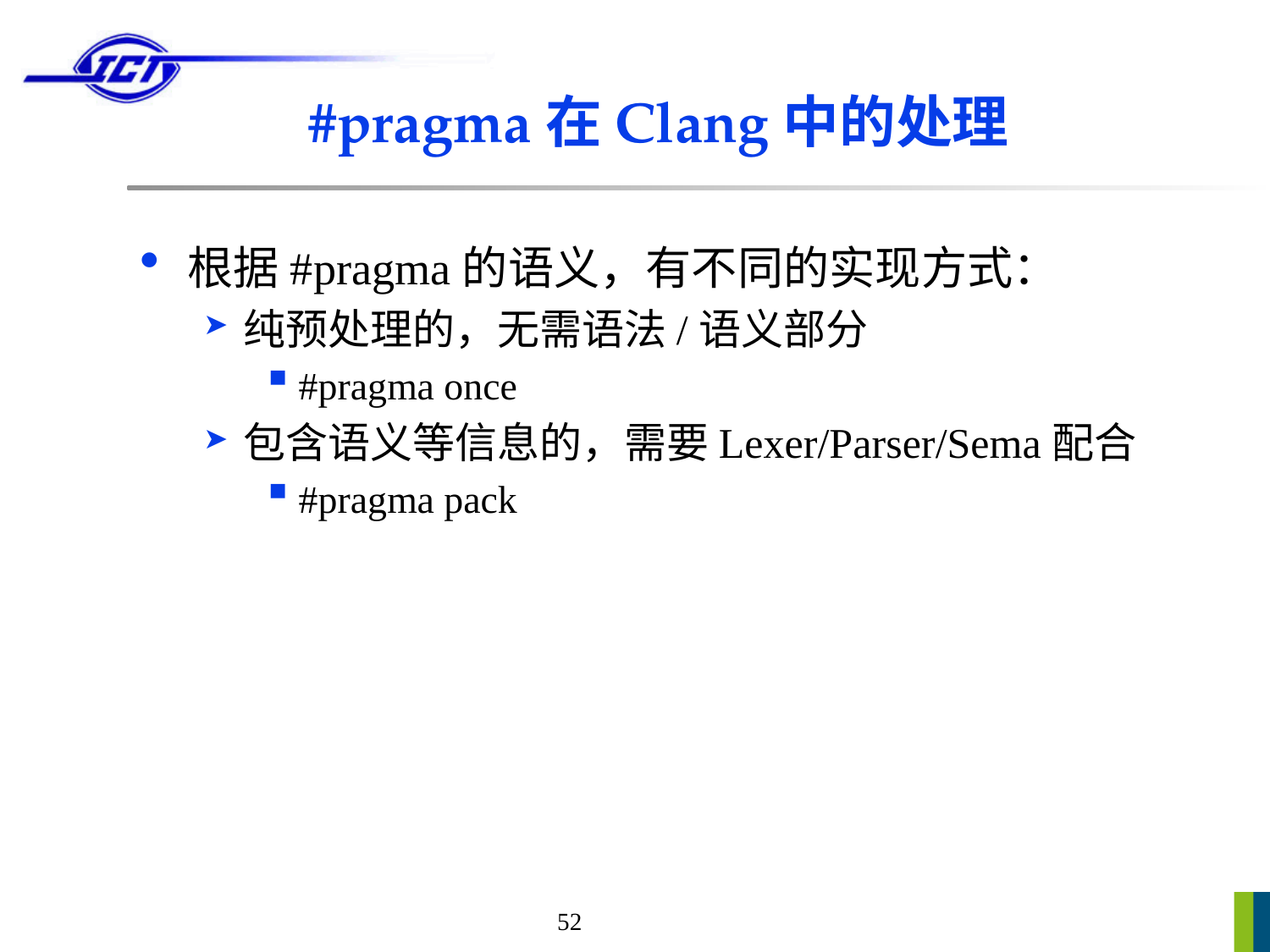

# #pragma在Clang中的处理
根据#pragma的语义，有不同的实现方式：
纯预处理的，无需语法/语义部分
#pragma once
包含语义等信息的，需要Lexer/Parser/Sema配合
#pragma pack